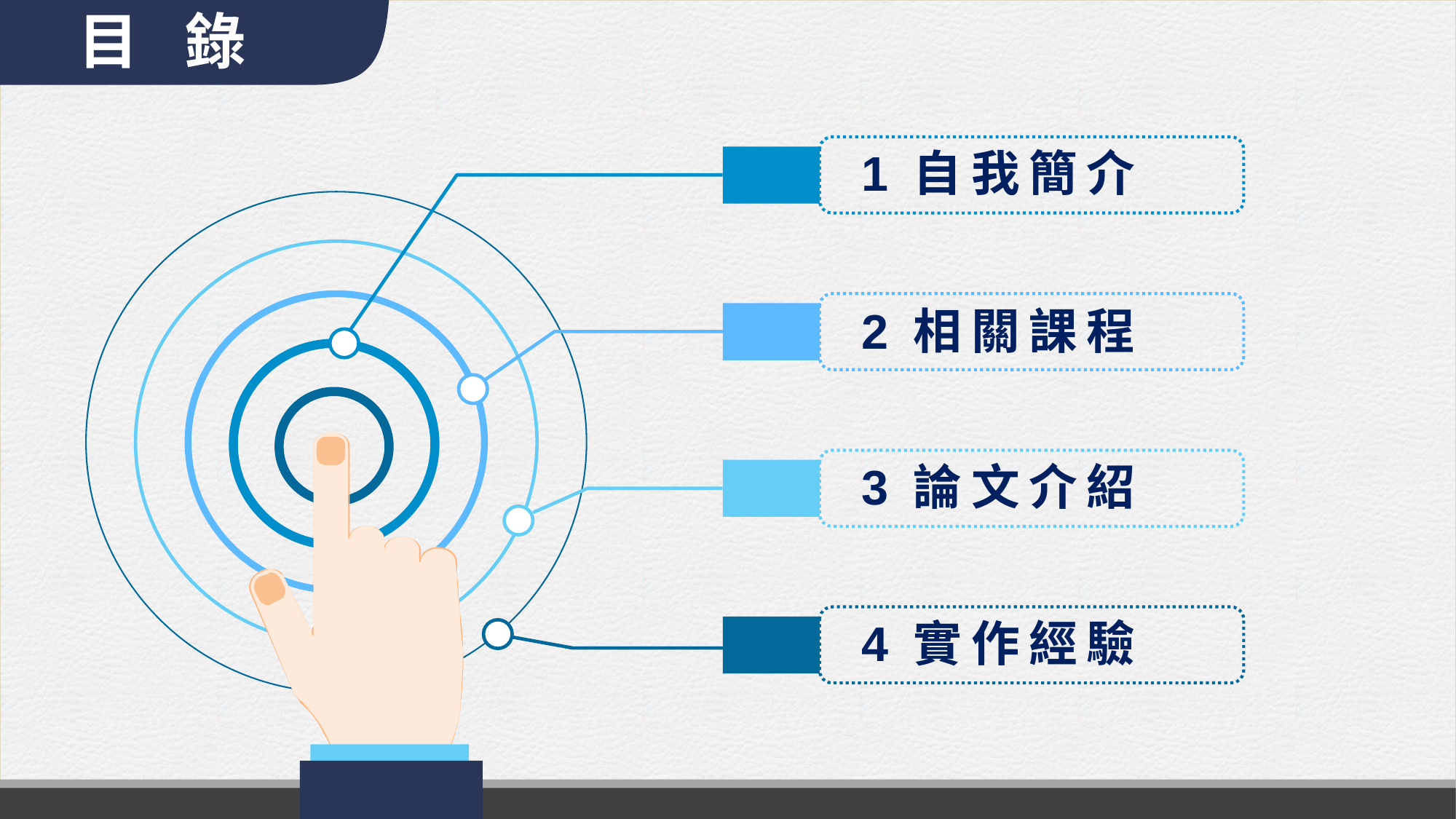

目  錄

1 自我簡介

2 相關課程

3 論文介紹

4 實作經驗